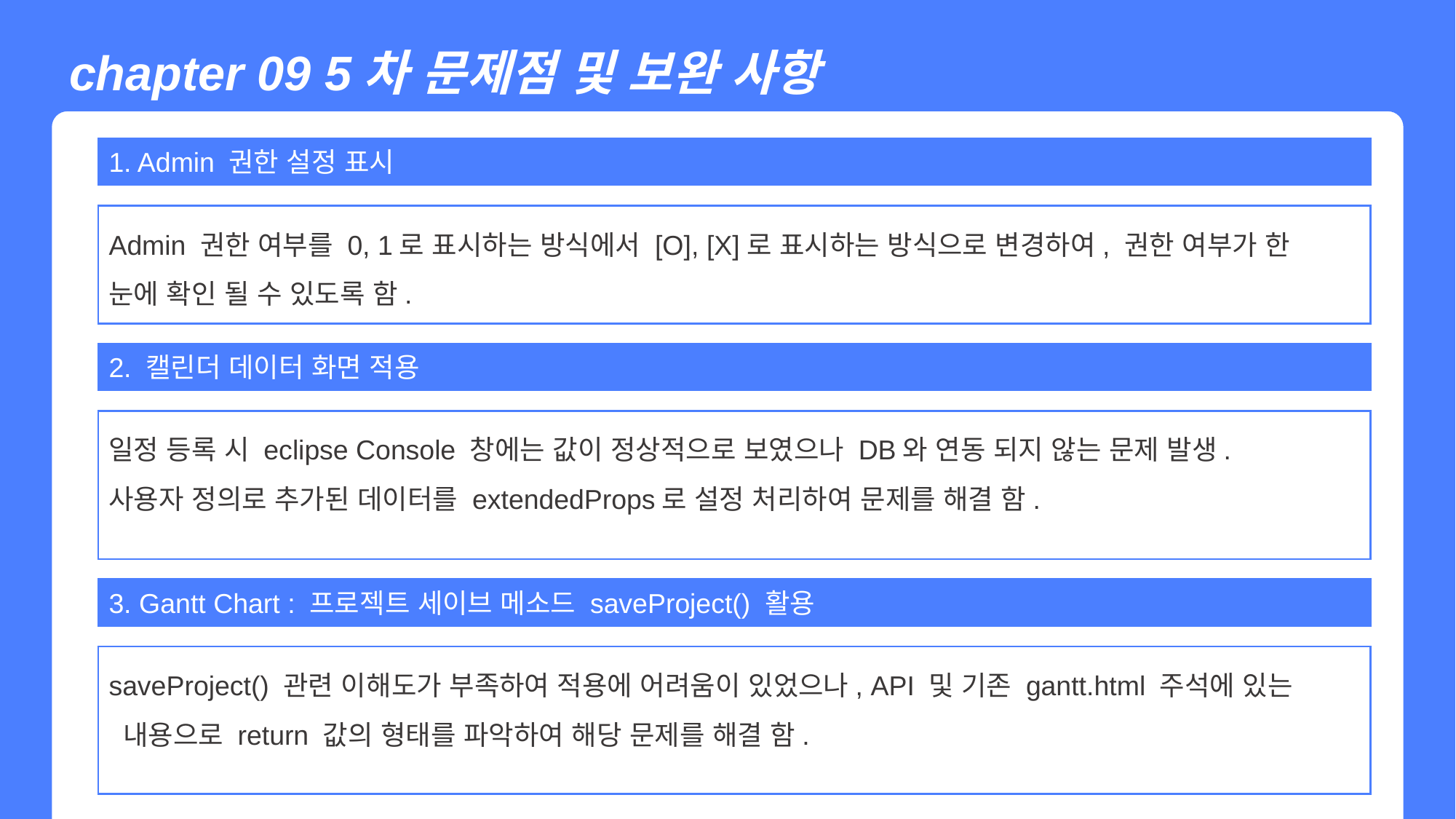

chapter 09 5차 문제점 및 보완 사항
1. Admin 권한 설정 표시
Admin 권한 여부를 0, 1로 표시하는 방식에서 [O], [X]로 표시하는 방식으로 변경하여, 권한 여부가 한
눈에 확인 될 수 있도록 함.
2. 캘린더 데이터 화면 적용
일정 등록 시 eclipse Console 창에는 값이 정상적으로 보였으나 DB와 연동 되지 않는 문제 발생.
사용자 정의로 추가된 데이터를 extendedProps로 설정 처리하여 문제를 해결 함.
3. Gantt Chart : 프로젝트 세이브 메소드 saveProject() 활용
saveProject() 관련 이해도가 부족하여 적용에 어려움이 있었으나, API 및 기존 gantt.html 주석에 있는
 내용으로 return 값의 형태를 파악하여 해당 문제를 해결 함.